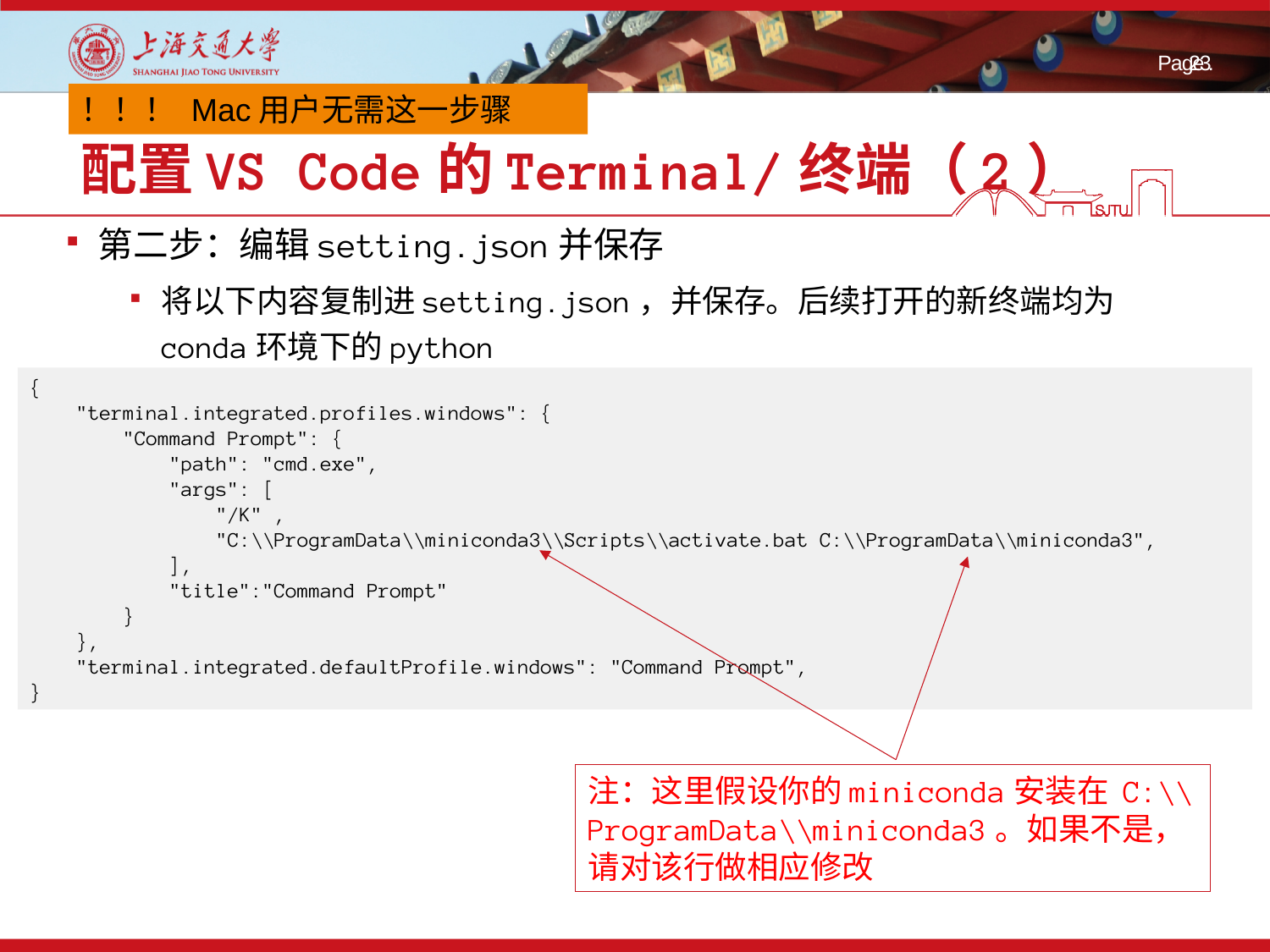

！！！ Mac用户无需这一步骤
# 配置VS Code的Terminal/终端（2）
第二步：编辑setting.json并保存
将以下内容复制进setting.json，并保存。后续打开的新终端均为conda环境下的python

{
    "terminal.integrated.profiles.windows": {
        "Command Prompt": {
            "path": "cmd.exe",
            "args": [
                "/K" ,
                "C:\\ProgramData\\miniconda3\\Scripts\\activate.bat C:\\ProgramData\\miniconda3",
            ],
            "title":"Command Prompt"
        }
    },
    "terminal.integrated.defaultProfile.windows": "Command Prompt",
}
注：这里假设你的miniconda安装在 C:\\ProgramData\\miniconda3。如果不是，请对该行做相应修改